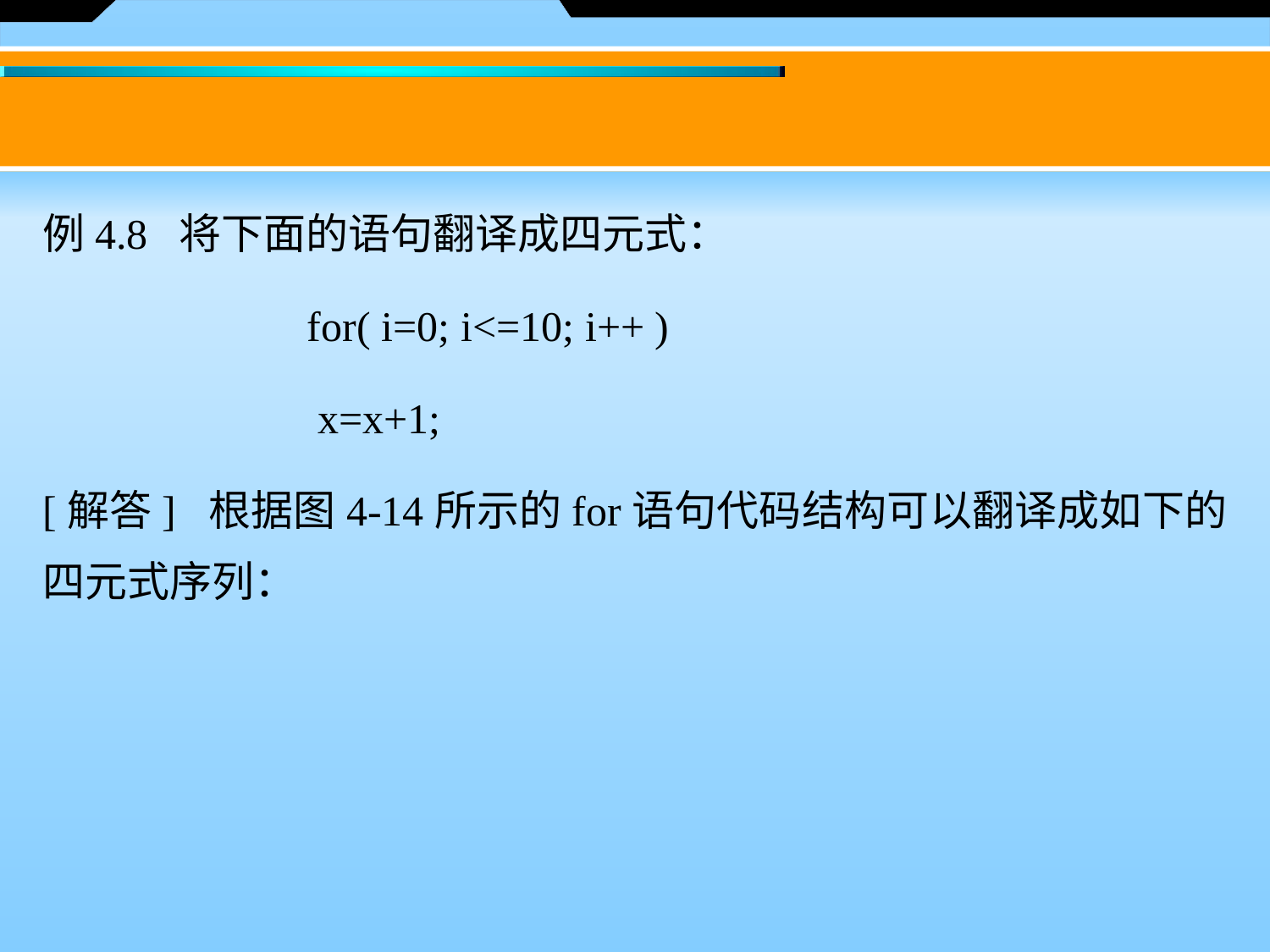

例4.8  将下面的语句翻译成四元式：
                         for( i=0; i<=10; i++ )
                          x=x+1;
[解答]  根据图4-14所示的for语句代码结构可以翻译成如下的四元式序列：